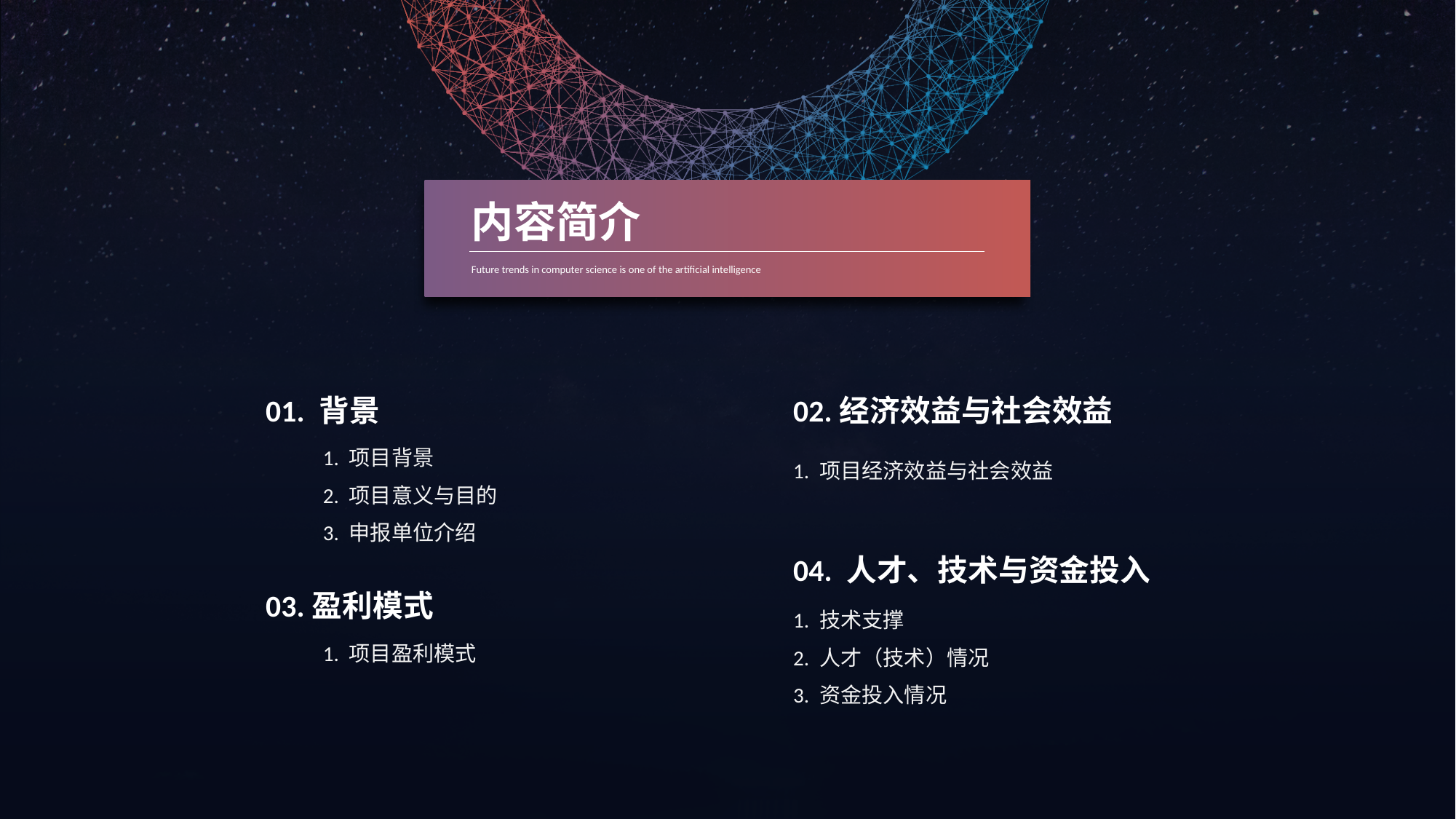

内容简介
Future trends in computer science is one of the artificial intelligence
01. 背景
02.经济效益与社会效益
1. 项目背景
1. 项目经济效益与社会效益
2. 项目意义与目的
3. 申报单位介绍
04. 人才、技术与资金投入
03.盈利模式
1. 技术支撑
1. 项目盈利模式
2. 人才（技术）情况
3. 资金投入情况